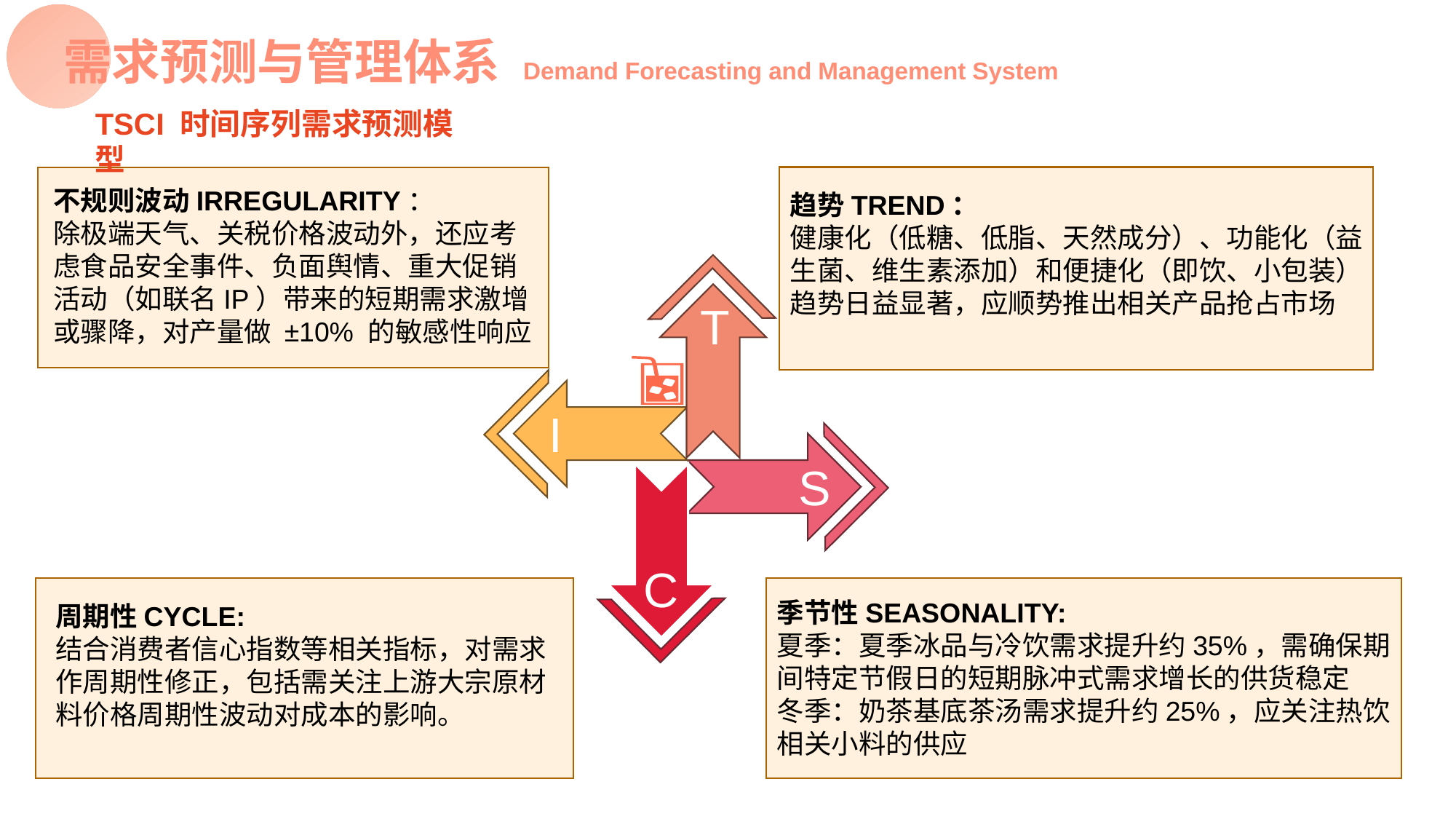

需求预测与管理体系 Demand Forecasting and Management System
TSCI 时间序列需求预测模型

不规则波动IRREGULARITY：
除极端天气、关税价格波动外，还应考虑食品安全事件、负面舆情、重大促销活动（如联名IP）带来的短期需求激增或骤降，对产量做 ±10% 的敏感性响应
趋势TREND：
健康化（低糖、低脂、天然成分）、功能化（益生菌、维生素添加）和便捷化（即饮、小包装）趋势日益显著，应顺势推出相关产品抢占市场

T

I

S

C

季节性SEASONALITY:
夏季：夏季冰品与冷饮需求提升约35%，需确保期间特定节假日的短期脉冲式需求增长的供货稳定
冬季：奶茶基底茶汤需求提升约25%，应关注热饮相关小料的供应

周期性CYCLE:
结合消费者信心指数等相关指标，对需求作周期性修正，包括需关注上游大宗原材料价格周期性波动对成本的影响。